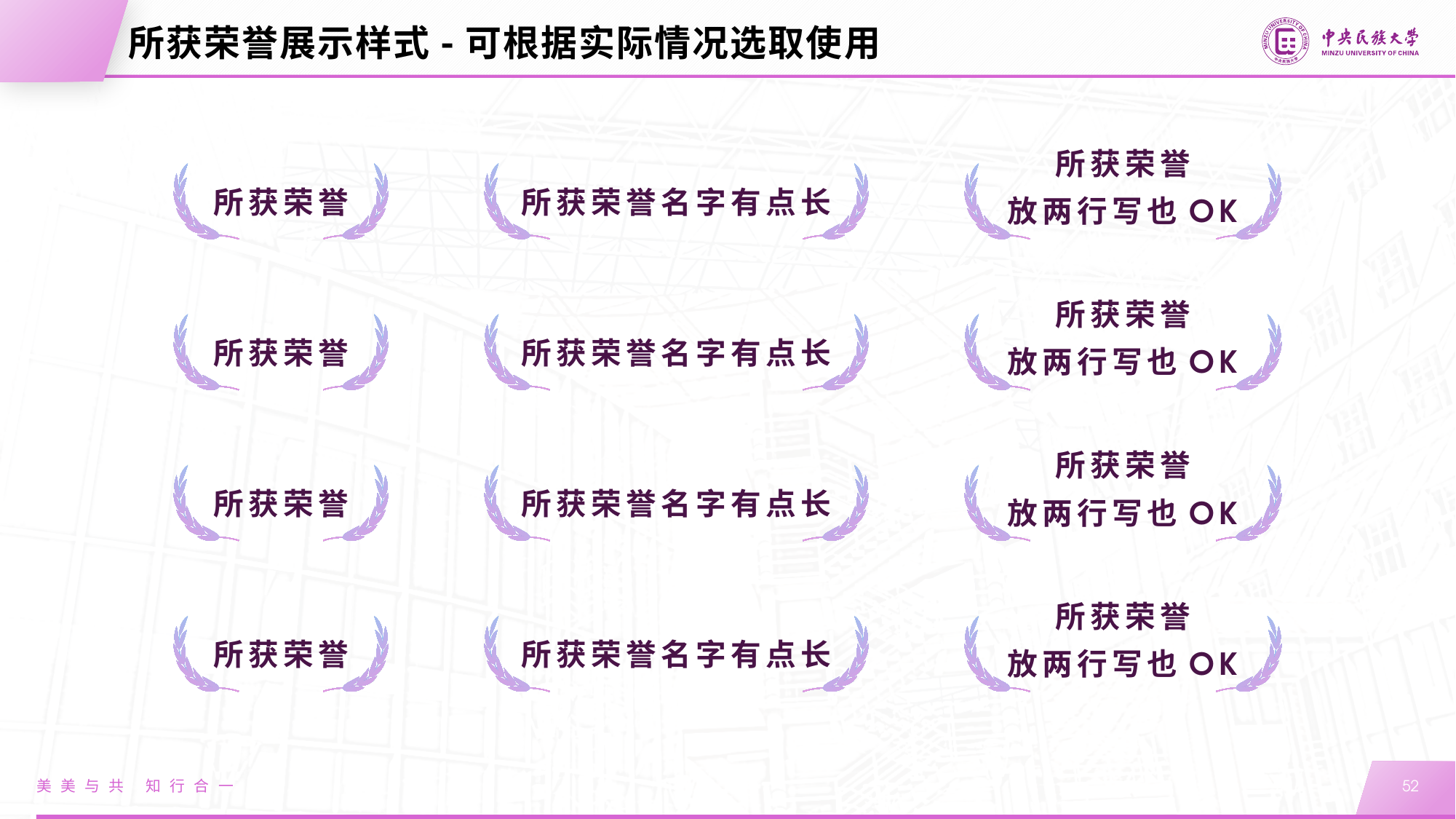

# 所获荣誉展示样式-可根据实际情况选取使用
所获荣誉
放两行写也OK

所获荣誉

所获荣誉名字有点长
所获荣誉
放两行写也OK

所获荣誉

所获荣誉名字有点长
所获荣誉
放两行写也OK

所获荣誉

所获荣誉名字有点长
所获荣誉
放两行写也OK

所获荣誉

所获荣誉名字有点长
美美与共 知行合一
52